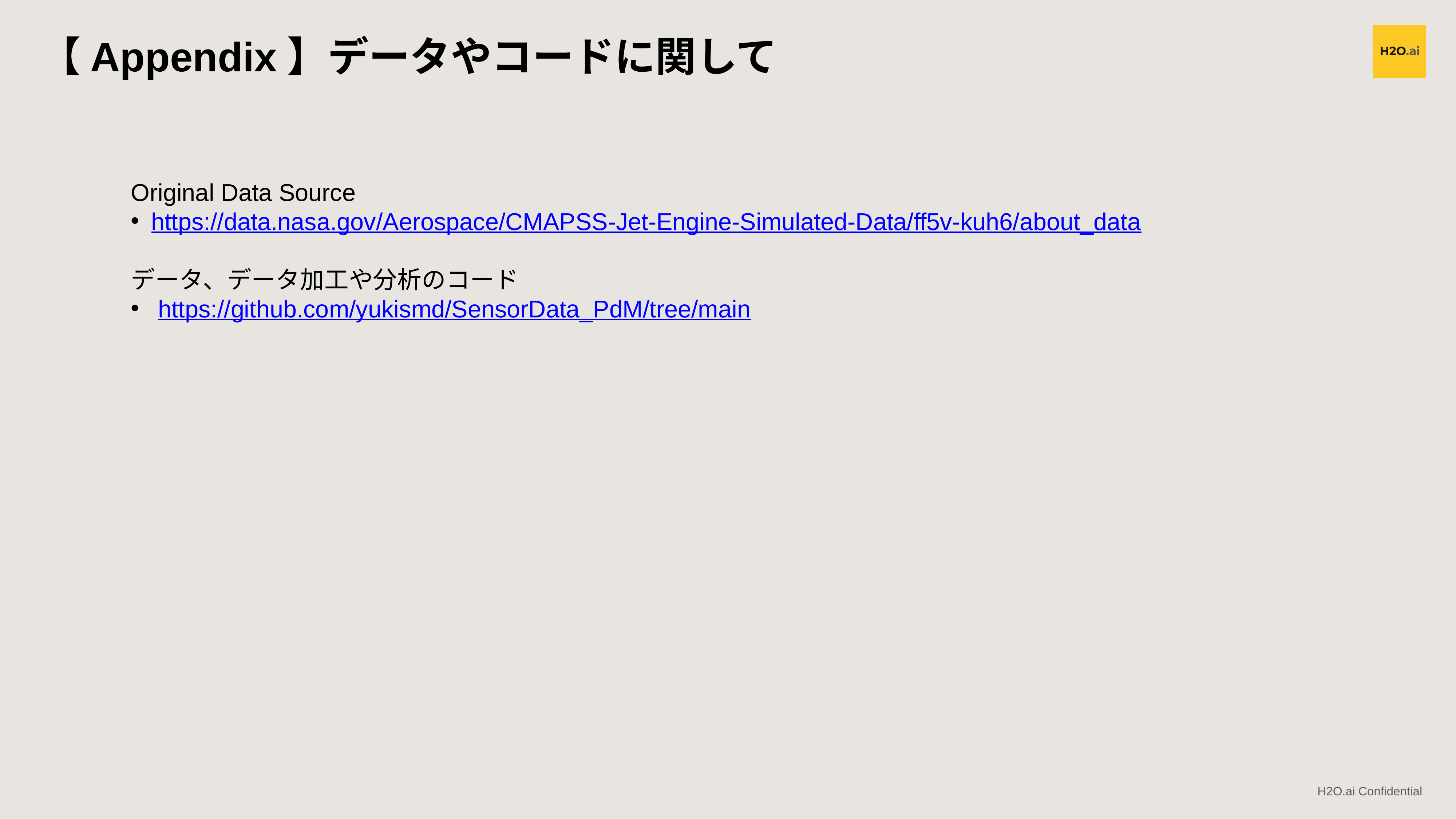

【Appendix】データやコードに関して
Original Data Source
https://data.nasa.gov/Aerospace/CMAPSS-Jet-Engine-Simulated-Data/ff5v-kuh6/about_data

データ、データ加工や分析のコード
https://github.com/yukismd/SensorData_PdM/tree/main